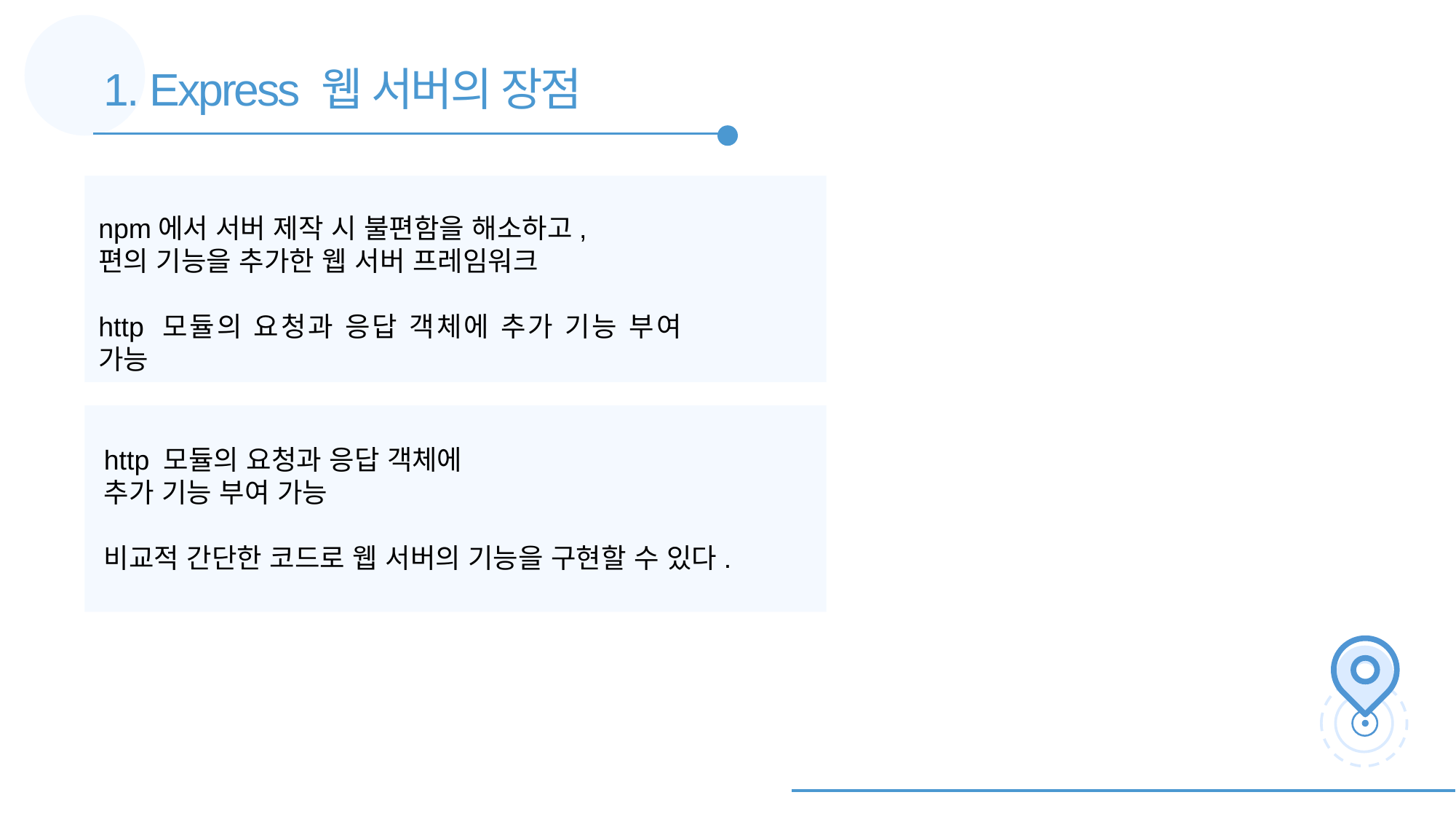

1. Express 웹 서버의 장점

npm에서 서버 제작 시 불편함을 해소하고,
편의 기능을 추가한 웹 서버 프레임워크

http 모듈의 요청과 응답 객체에 추가 기능 부여 가능

http 모듈의 요청과 응답 객체에
추가 기능 부여 가능

비교적 간단한 코드로 웹 서버의 기능을 구현할 수 있다.